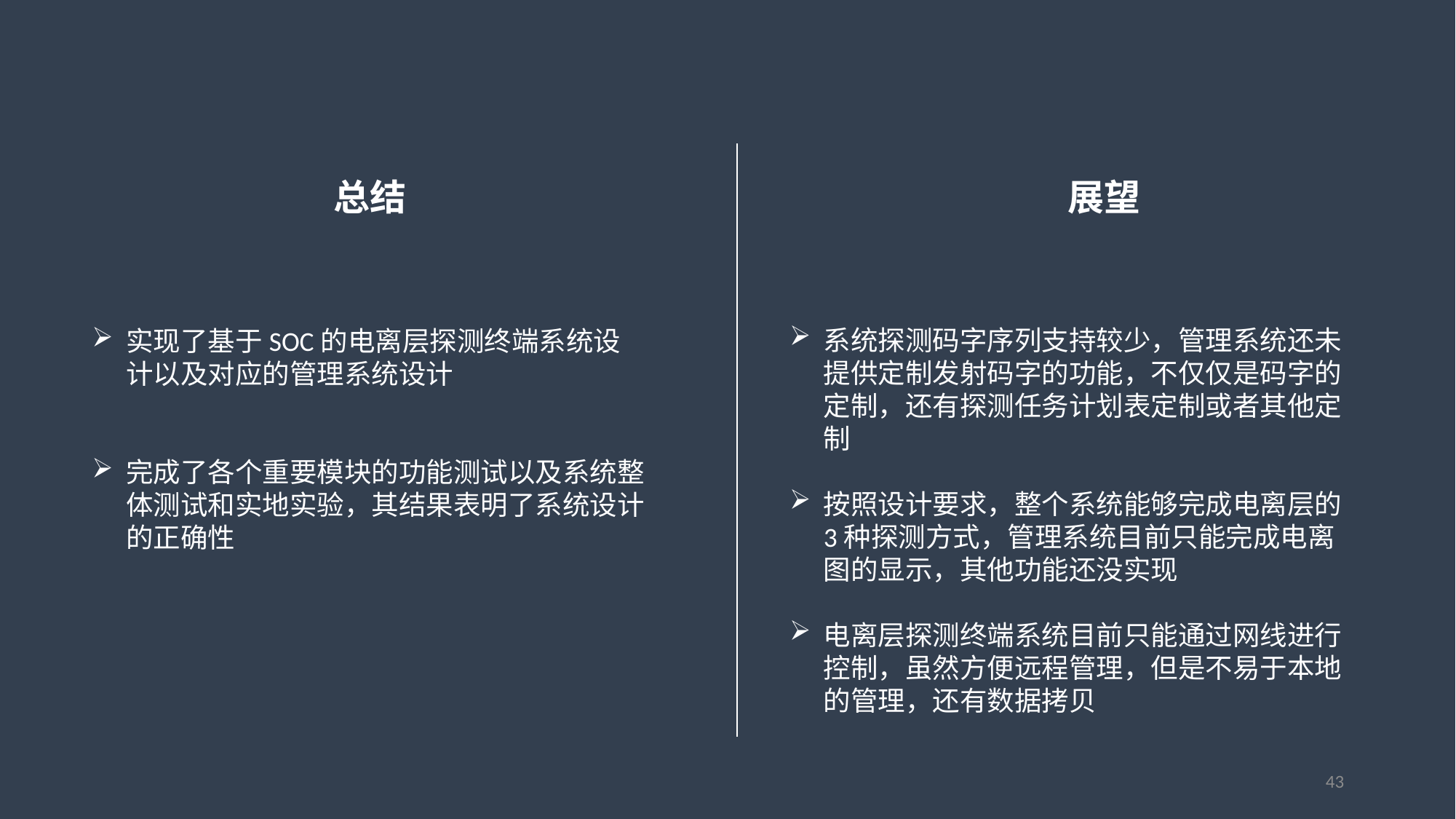

总结
展望
系统探测码字序列支持较少，管理系统还未提供定制发射码字的功能，不仅仅是码字的定制，还有探测任务计划表定制或者其他定制

按照设计要求，整个系统能够完成电离层的3种探测方式，管理系统目前只能完成电离图的显示，其他功能还没实现

电离层探测终端系统目前只能通过网线进行控制，虽然方便远程管理，但是不易于本地的管理，还有数据拷贝
实现了基于SOC的电离层探测终端系统设计以及对应的管理系统设计

完成了各个重要模块的功能测试以及系统整体测试和实地实验，其结果表明了系统设计的正确性
43